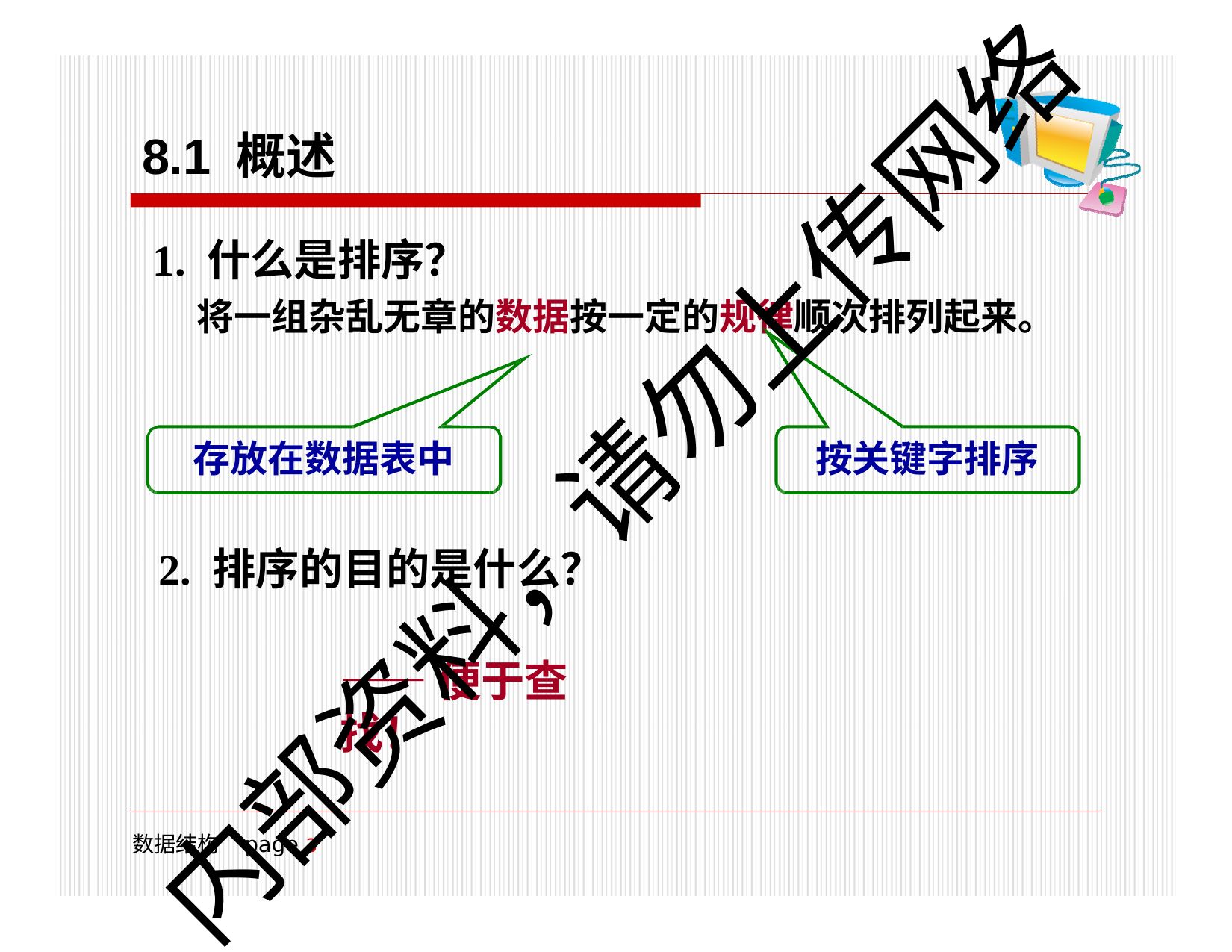

# 8.1 概述

1. 什么是排序？
将一组杂乱无章的数据按一定的规律顺次排列起来。

内部资料，请勿上传网络
存放在数据表中
按关键字排序
2. 排序的目的是什么？

——便于查找！

数据结构	page 3